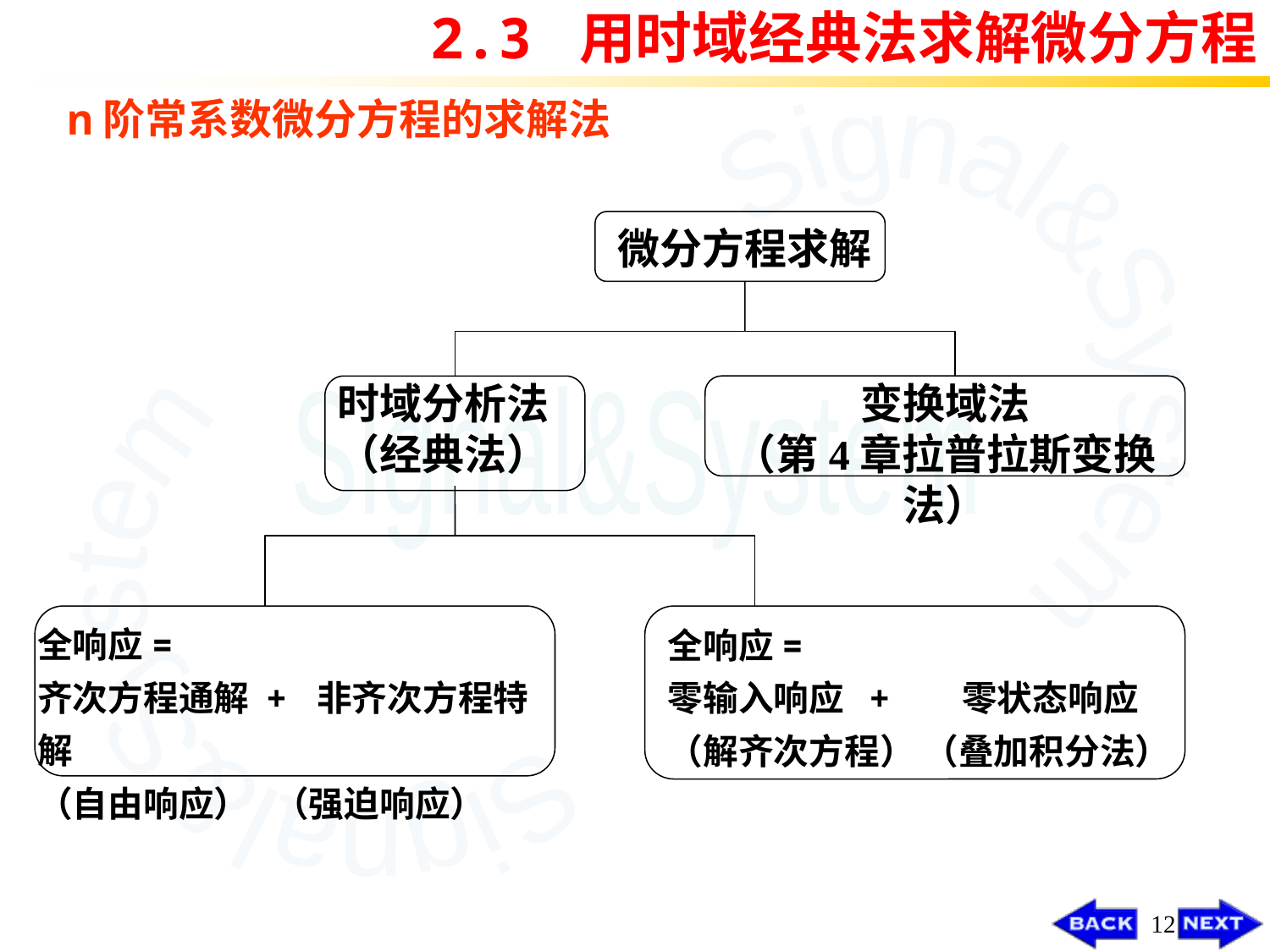

2.3 用时域经典法求解微分方程
n阶常系数微分方程的求解法

微分方程求解

时域分析法
（经典法）
变换域法
（第4章拉普拉斯变换法）

全响应=
齐次方程通解 + 非齐次方程特解
（自由响应）   （强迫响应）

全响应=
零输入响应  +   零状态响应
（解齐次方程） （叠加积分法）

12